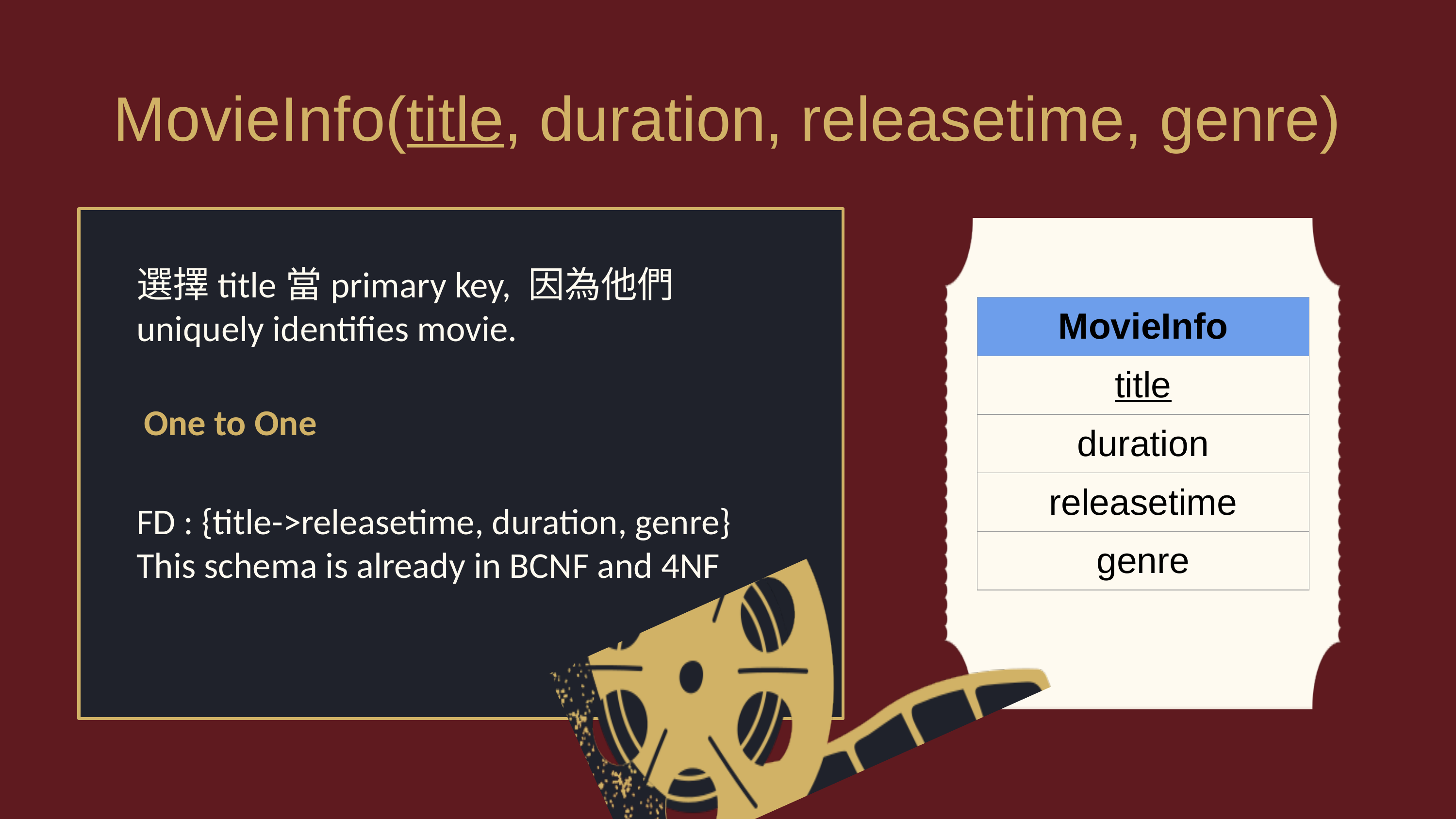

MovieInfo(title, duration, releasetime, genre)

選擇title當primary key, 因為他們uniquely identifies movie.
| MovieInfo |
| --- |
| title |
| duration |
| releasetime |
| genre |
One to One
(Movie,
FD : {title->releasetime, duration, genre}
This schema is already in BCNF and 4NF

Performance #1